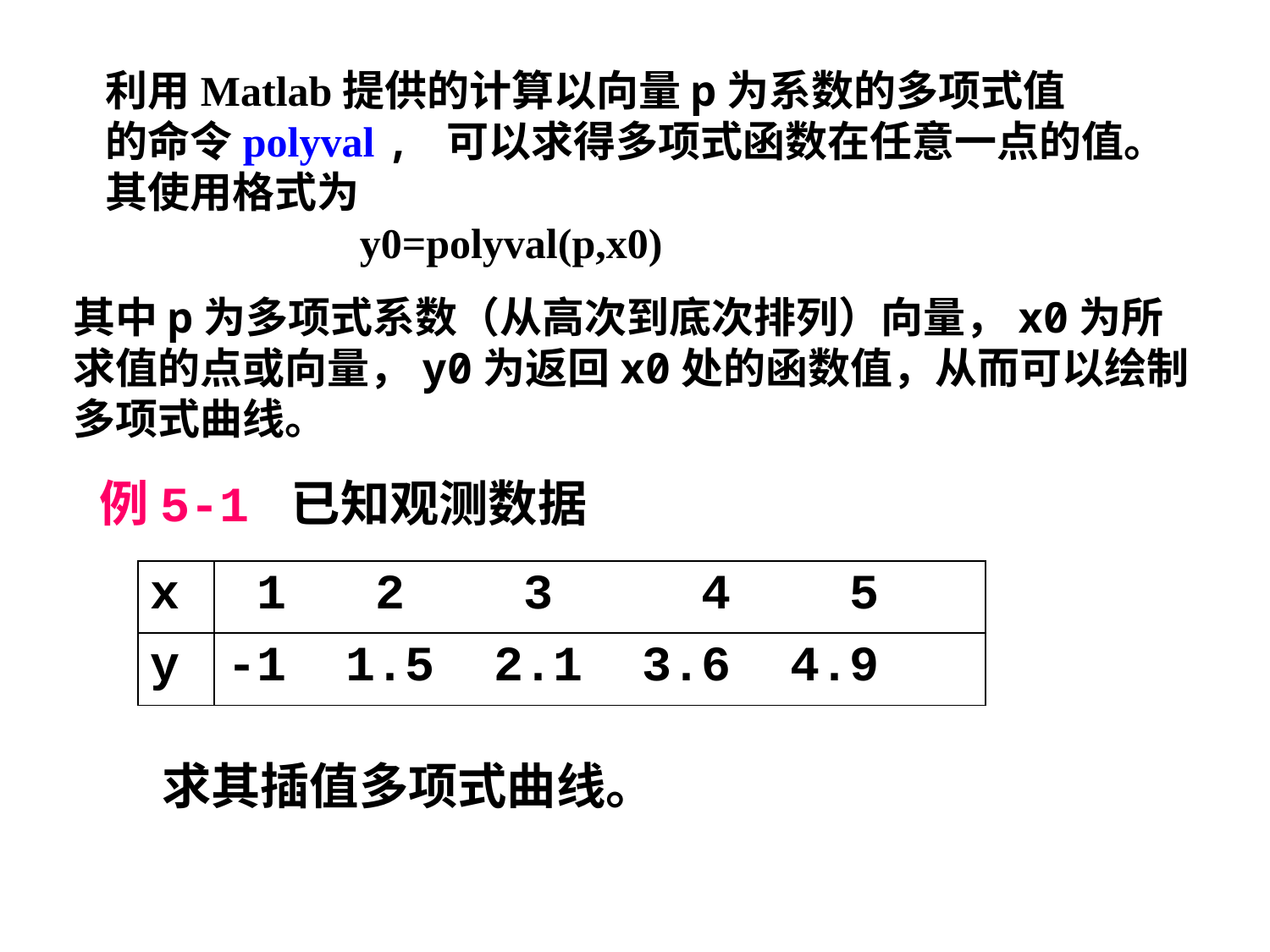

利用Matlab提供的计算以向量p为系数的多项式值
的命令polyval , 可以求得多项式函数在任意一点的值。
其使用格式为
                        y0=polyval(p,x0)
其中p为多项式系数（从高次到底次排列）向量，x0为所
求值的点或向量，y0为返回x0处的函数值，从而可以绘制
多项式曲线。

例5-1 已知观测数据
| x | 1 2 3 4 5 |
| --- | --- |
| y | -1 1.5 2.1 3.6 4.9 |
求其插值多项式曲线。